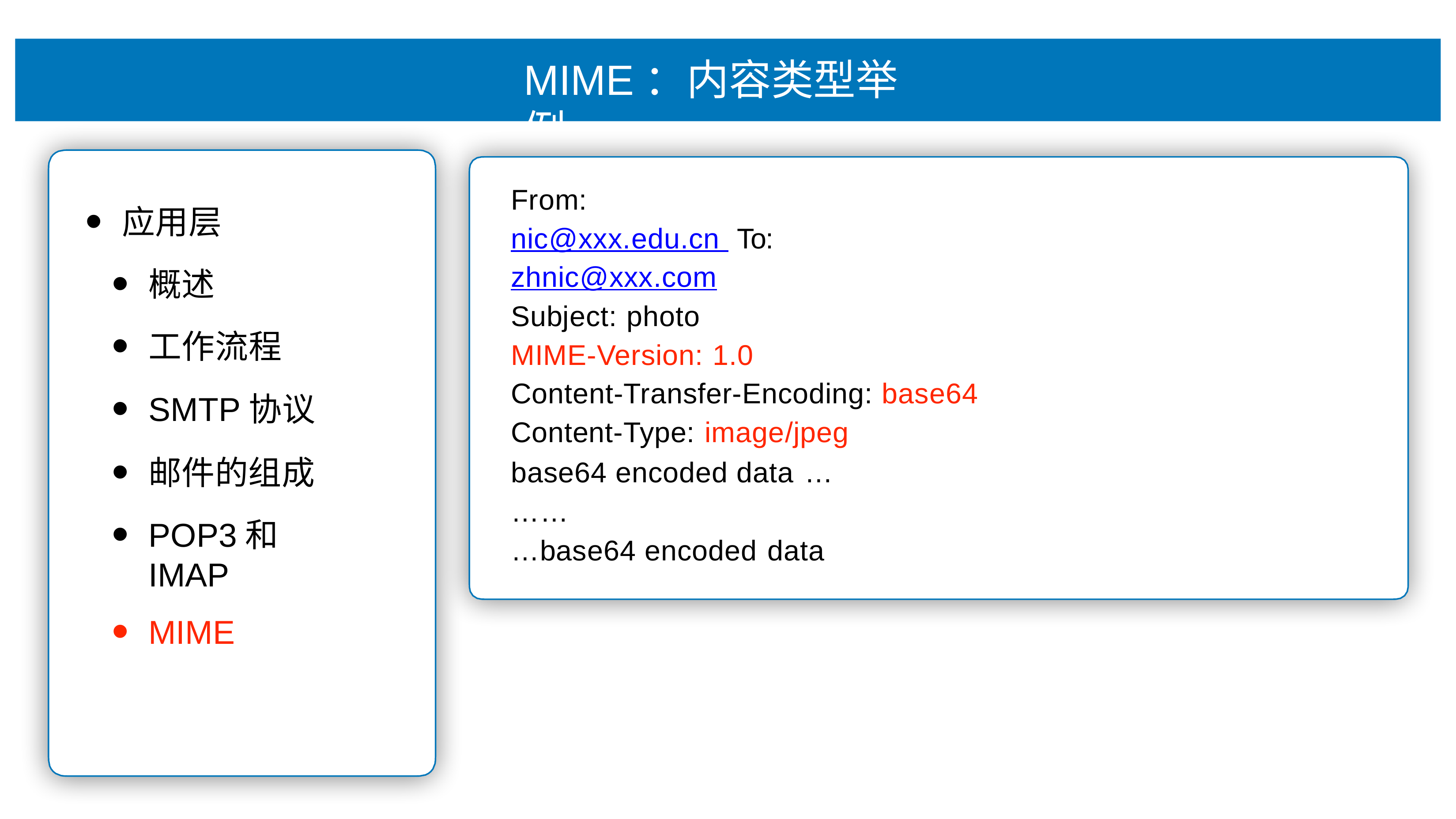

# MIME：内容类型举例

From: nic@xxx.edu.cn  To: zhnic@xxx.com
Subject: photo
MIME-Version: 1.0
Content-Transfer-Encoding: base64  Content-Type: image/jpeg
应⽤层
概述
⼯作流程
SMTP协议
邮件的组成
POP3和IMAP
MIME
base64 encoded data …
……
…base64 encoded data